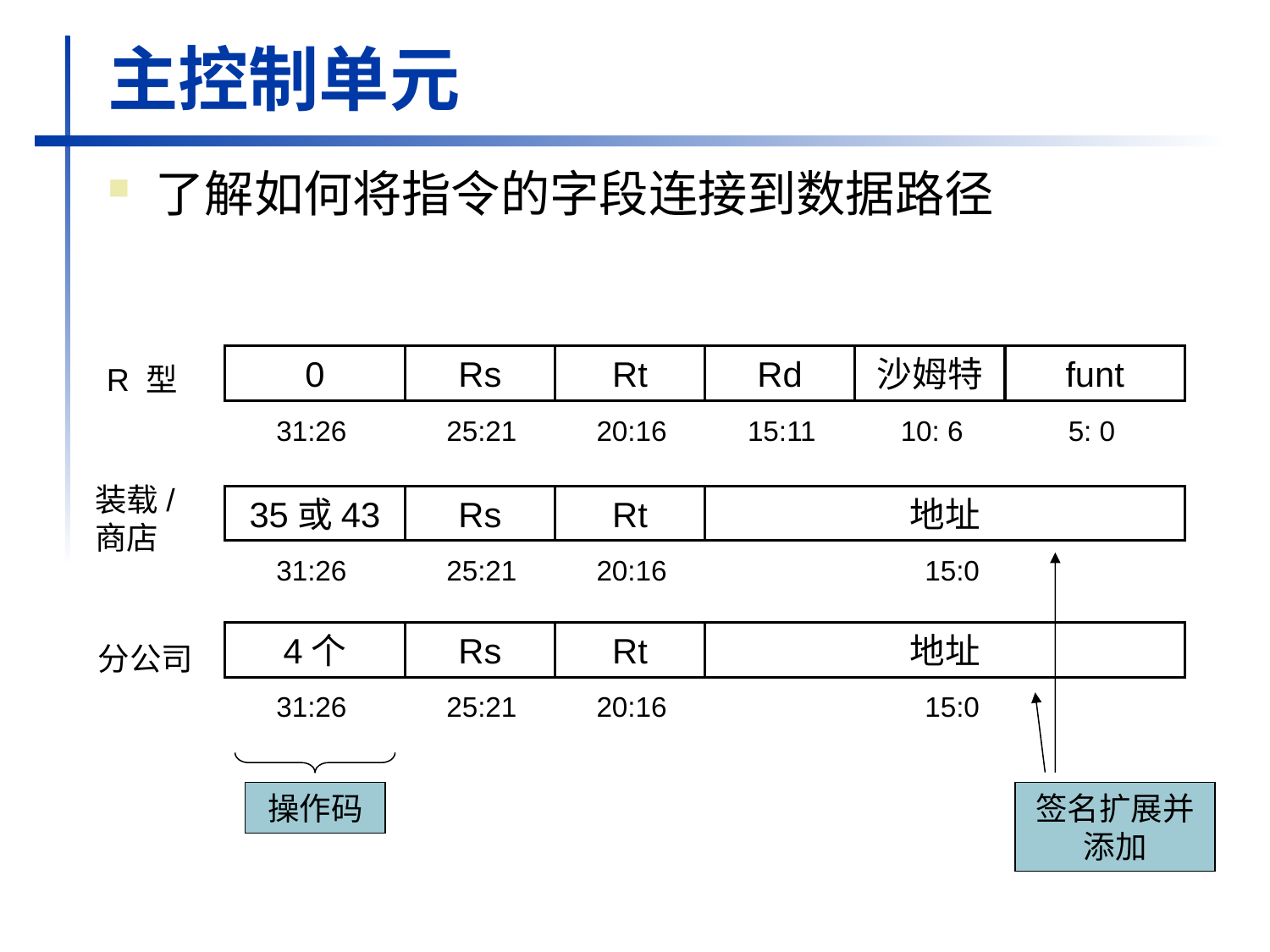

# 主控制单元
了解如何将指令的字段连接到数据路径
0
Rs
Rt
Rd
沙姆特
funt
31:26
25:21
20:16
15:11
10: 6
5: 0
R 型
装载/
商店
35或43
Rs
Rt
地址
31:26
25:21
20:16
15:0

4个
Rs
Rt
地址
31:26
25:21
20:16
15:0
分公司

操作码
签名扩展并添加